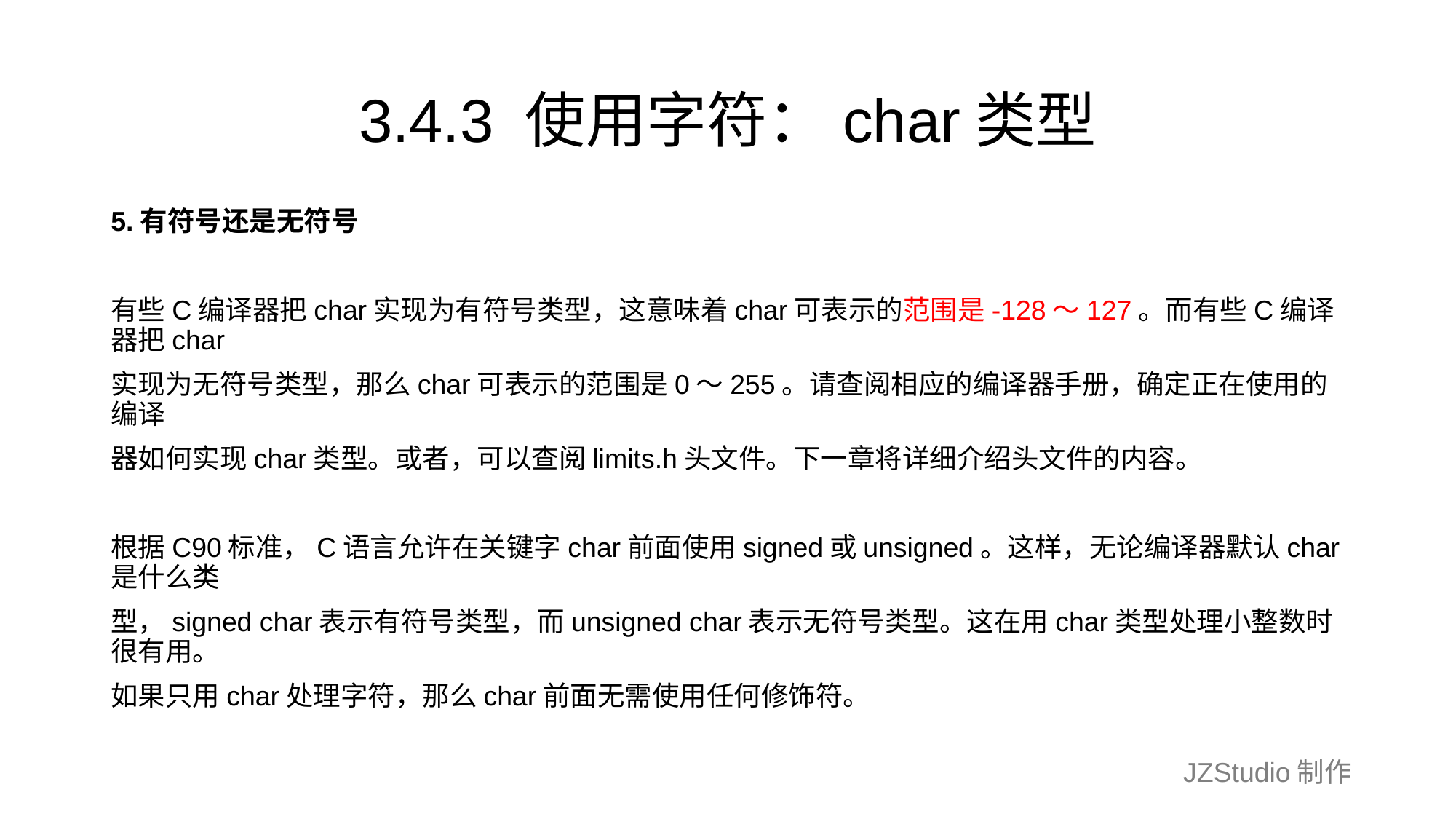

# 3.4.3 使用字符：char类型
5.有符号还是无符号

有些C编译器把char实现为有符号类型，这意味着char可表示的范围是-128～127。而有些C编译器把char
实现为无符号类型，那么char可表示的范围是0～255。请查阅相应的编译器手册，确定正在使用的编译
器如何实现char类型。或者，可以查阅limits.h头文件。下一章将详细介绍头文件的内容。

根据C90标准，C语言允许在关键字char前面使用signed或unsigned。这样，无论编译器默认char是什么类
型，signed char表示有符号类型，而unsigned char表示无符号类型。这在用char类型处理小整数时很有用。
如果只用char处理字符，那么char前面无需使用任何修饰符。